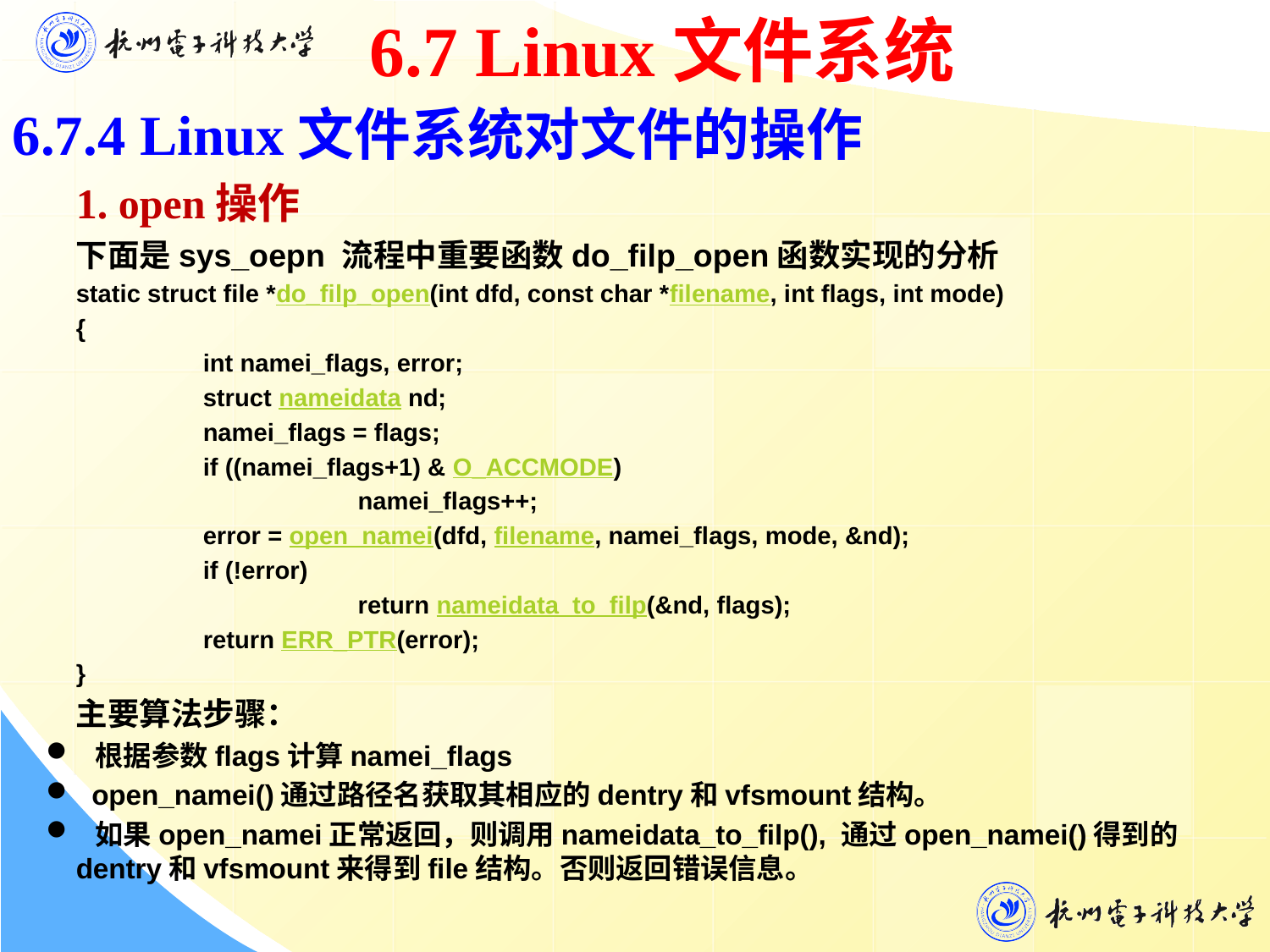

6.7 Linux文件系统
6.7.4 Linux文件系统对文件的操作
      1. open操作
下面是sys_oepn 流程中重要函数do_filp_open函数实现的分析
static struct file *do_filp_open(int dfd, const char *filename, int flags, int mode)
{
	int namei_flags, error;
	struct nameidata nd;
	namei_flags = flags;
	if ((namei_flags+1) & O_ACCMODE)
		    namei_flags++;
	error = open_namei(dfd, filename, namei_flags, mode, &nd);
	if (!error)
		    return nameidata_to_filp(&nd, flags);
	return ERR_PTR(error);
}
主要算法步骤：
  根据参数flags计算namei_flags
  open_namei()通过路径名获取其相应的dentry和vfsmount结构。
  如果open_namei正常返回，则调用nameidata_to_filp(), 通过open_namei()得到的dentry和vfsmount来得到file结构。否则返回错误信息。